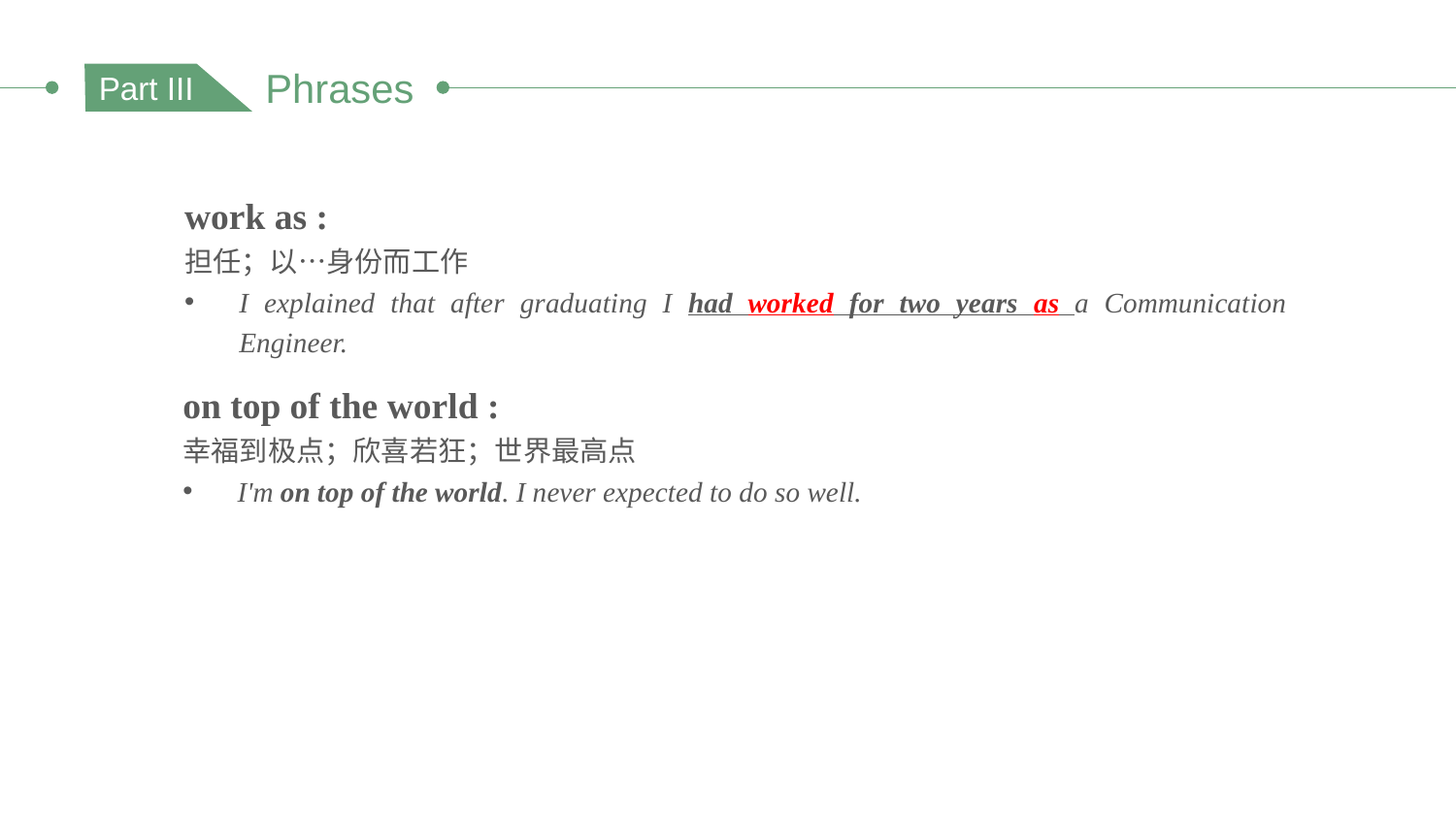

Phrases

Part III

work as :
担任；以…身份而工作
I explained that after graduating I had worked for two years as a Communication Engineer.
on top of the world :
幸福到极点；欣喜若狂；世界最高点
I'm on top of the world. I never expected to do so well.